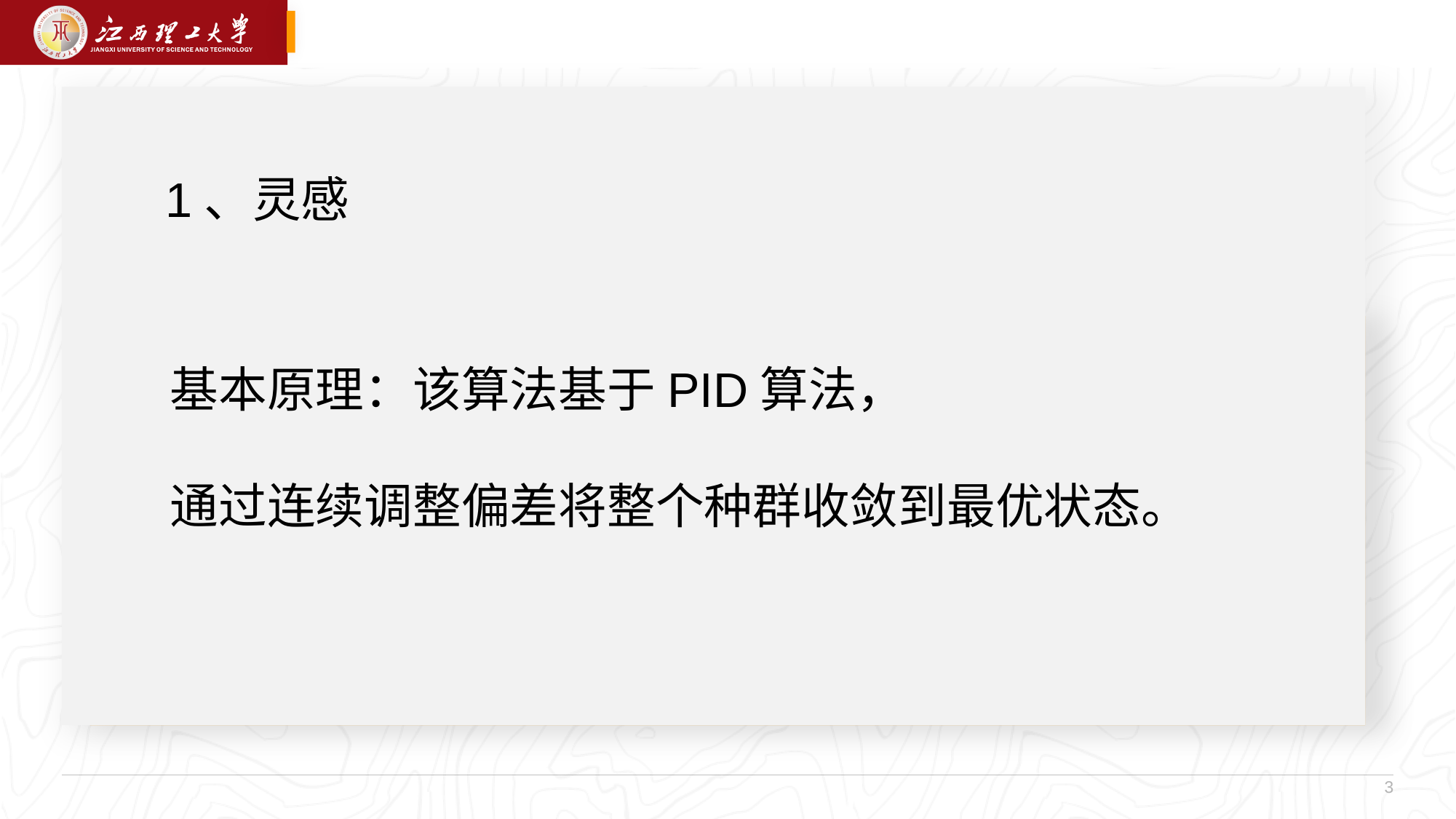

1、灵感

基本原理：该算法基于PID算法，

通过连续调整偏差将整个种群收敛到最优状态。
   3